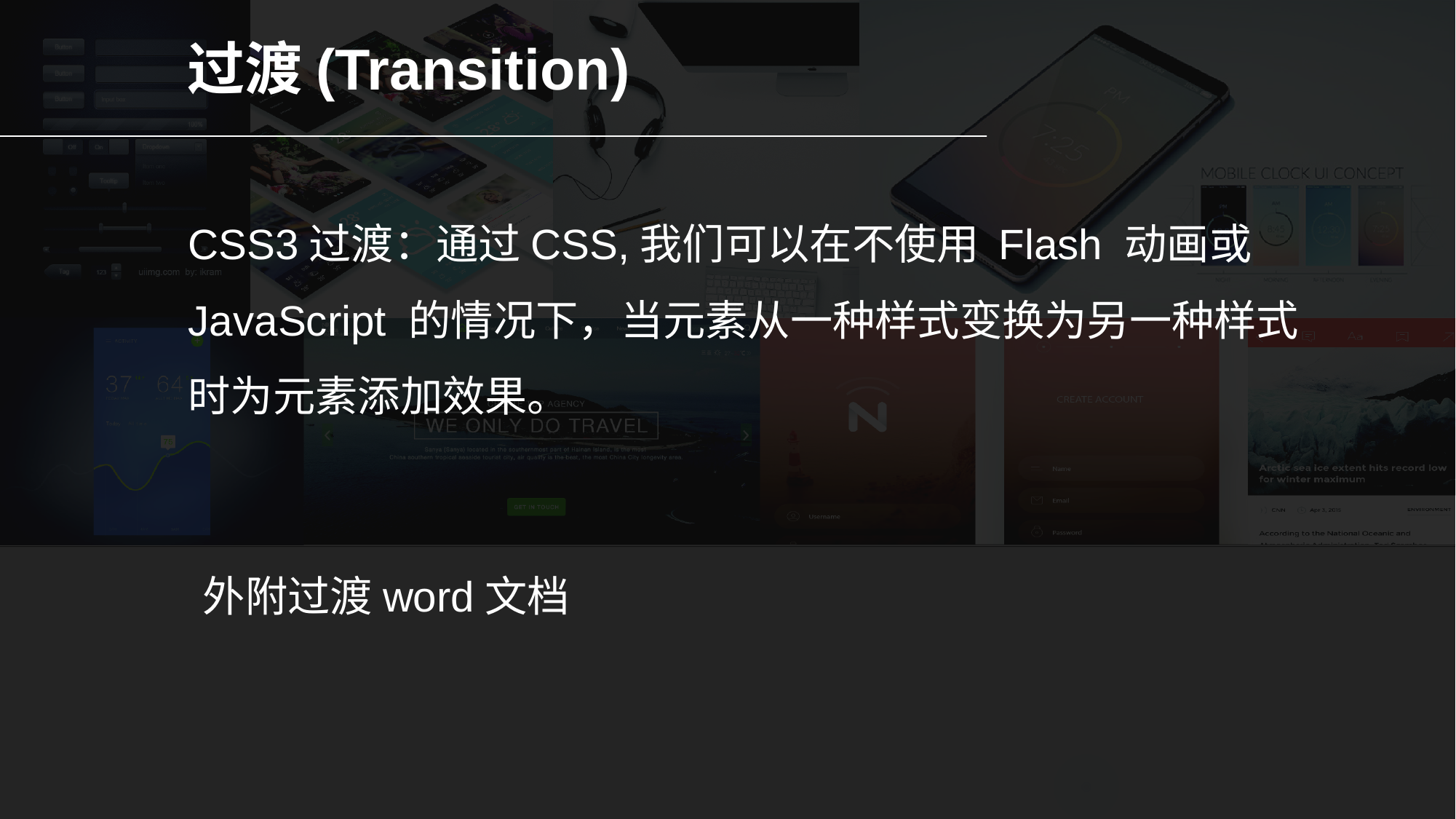

过渡(Transition)
CSS3过渡：通过CSS,我们可以在不使用 Flash 动画或 JavaScript 的情况下，当元素从一种样式变换为另一种样式时为元素添加效果。
外附过渡word文档